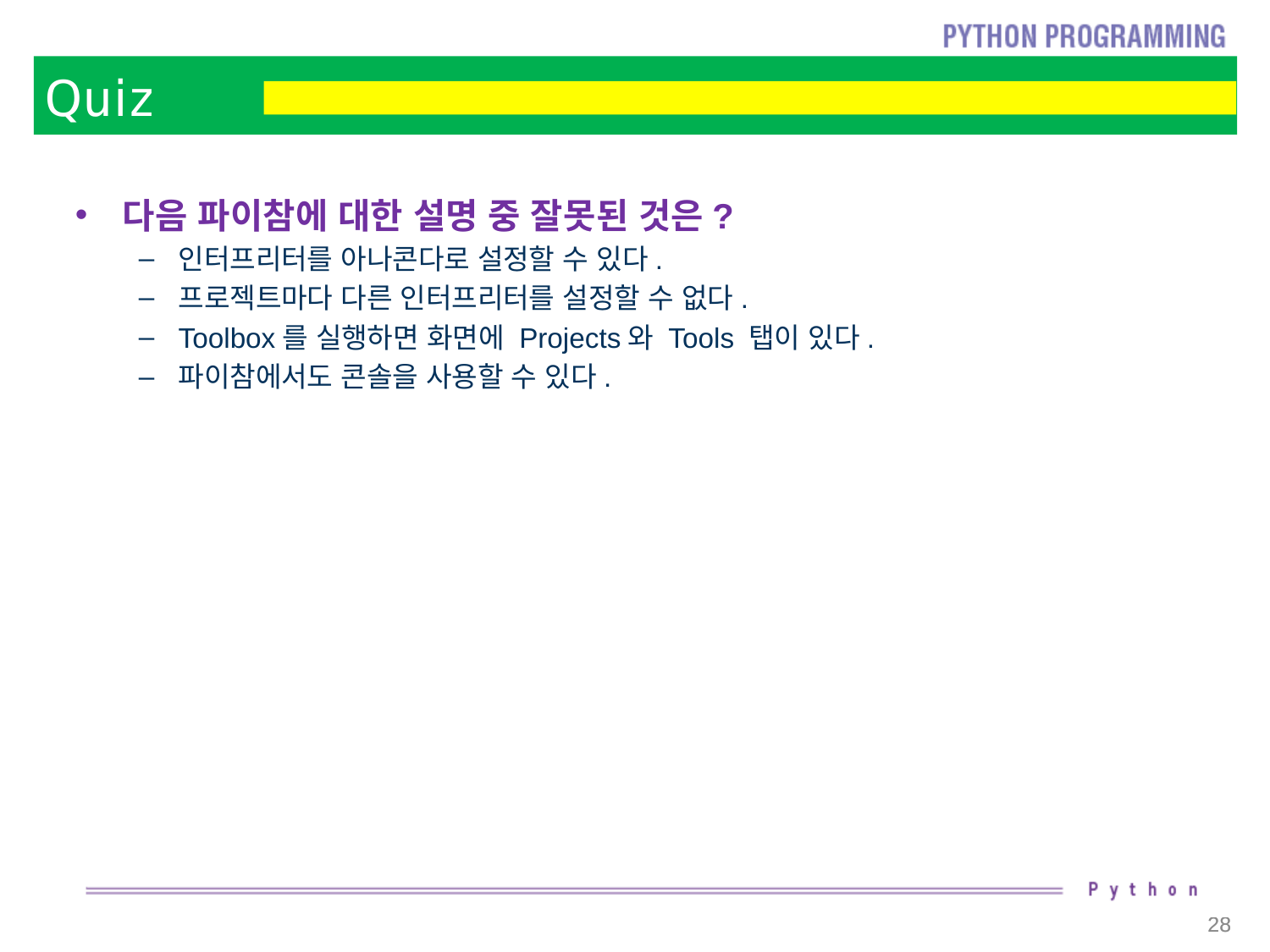

# Quiz

다음 파이참에 대한 설명 중 잘못된 것은?
인터프리터를 아나콘다로 설정할 수 있다.
프로젝트마다 다른 인터프리터를 설정할 수 없다.
Toolbox를 실행하면 화면에 Projects와 Tools 탭이 있다.
파이참에서도 콘솔을 사용할 수 있다.

28